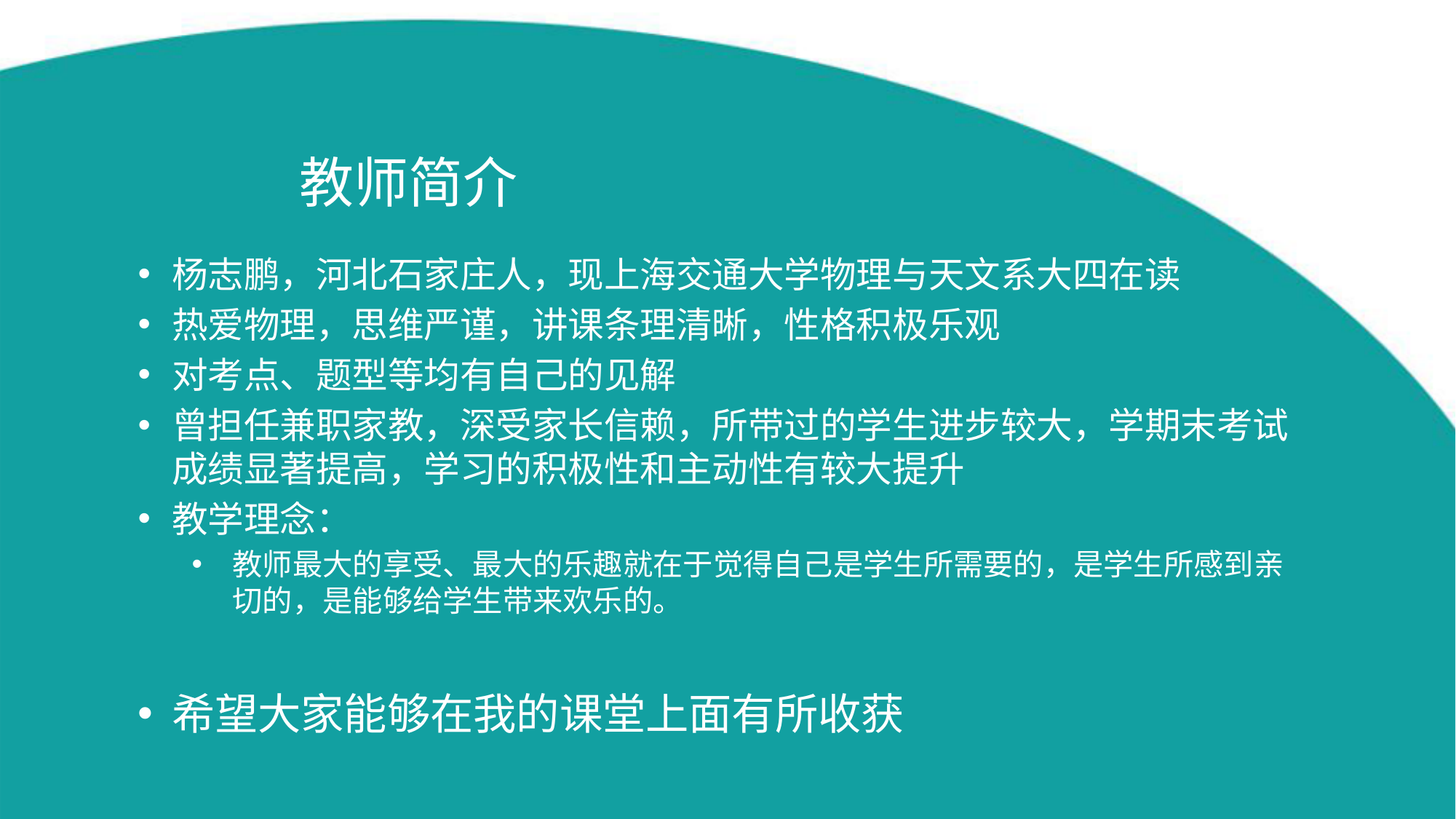

# 教师简介
杨志鹏，河北石家庄人，现上海交通大学物理与天文系大四在读
热爱物理，思维严谨，讲课条理清晰，性格积极乐观
对考点、题型等均有自己的见解
曾担任兼职家教，深受家长信赖，所带过的学生进步较大，学期末考试成绩显著提高，学习的积极性和主动性有较大提升
教学理念：
教师最大的享受、最大的乐趣就在于觉得自己是学生所需要的，是学生所感到亲切的，是能够给学生带来欢乐的。

希望大家能够在我的课堂上面有所收获